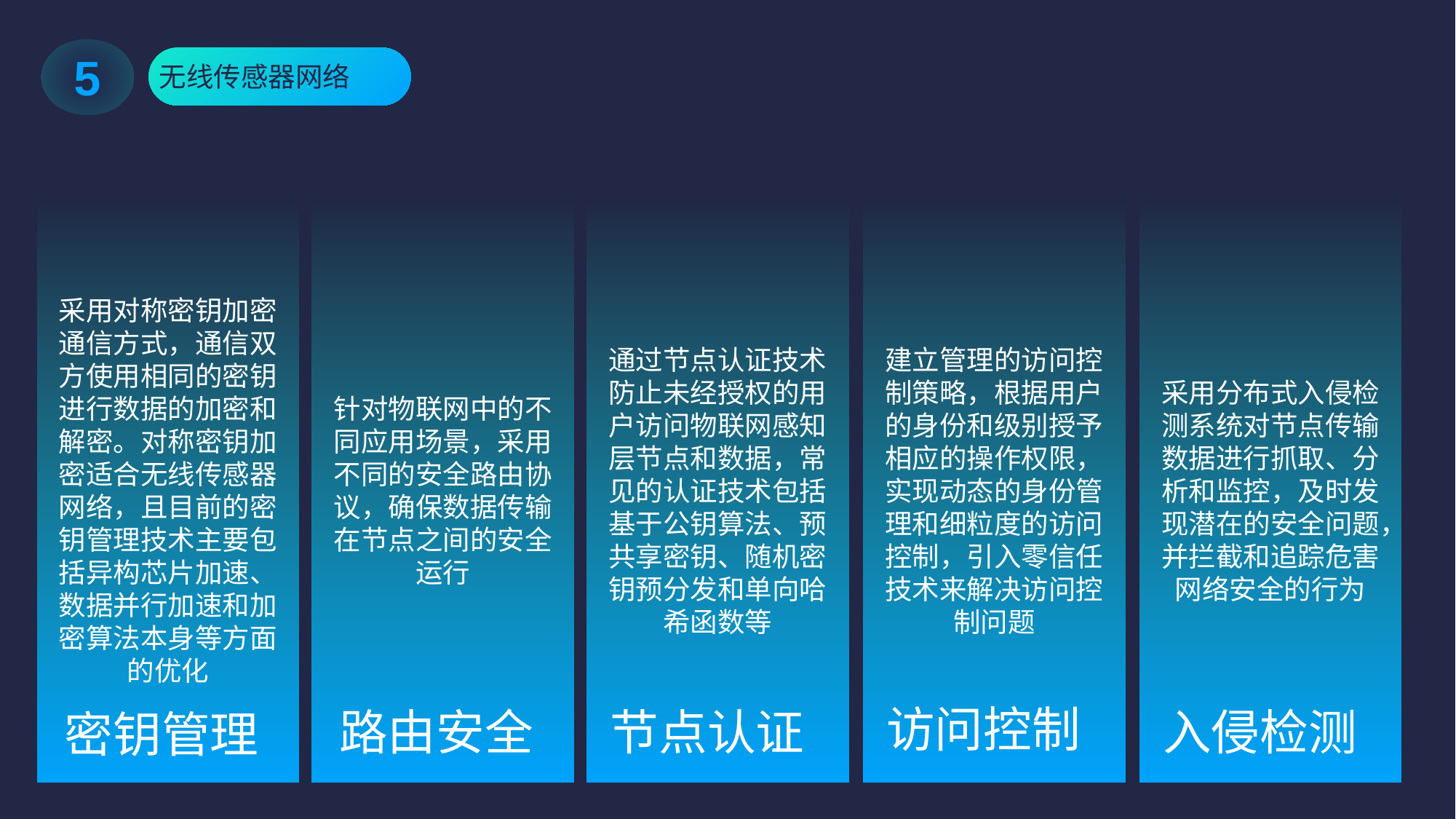

5

无线传感器网络
采用对称密钥加密通信方式，通信双方使用相同的密钥进行数据的加密和解密。对称密钥加密适合无线传感器网络，且目前的密钥管理技术主要包括异构芯片加速、数据并行加速和加密算法本身等方面的优化
针对物联网中的不同应用场景，采用不同的安全路由协议，确保数据传输在节点之间的安全运行
通过节点认证技术防止未经授权的用户访问物联网感知层节点和数据，常见的认证技术包括基于公钥算法、预共享密钥、随机密钥预分发和单向哈希函数等
建立管理的访问控制策略，根据用户的身份和级别授予相应的操作权限，实现动态的身份管理和细粒度的访问控制，引入零信任技术来解决访问控制问题
采用分布式入侵检测系统对节点传输数据进行抓取、分析和监控，及时发现潜在的安全问题，并拦截和追踪危害网络安全的行为
访问控制
入侵检测
节点认证
路由安全
密钥管理